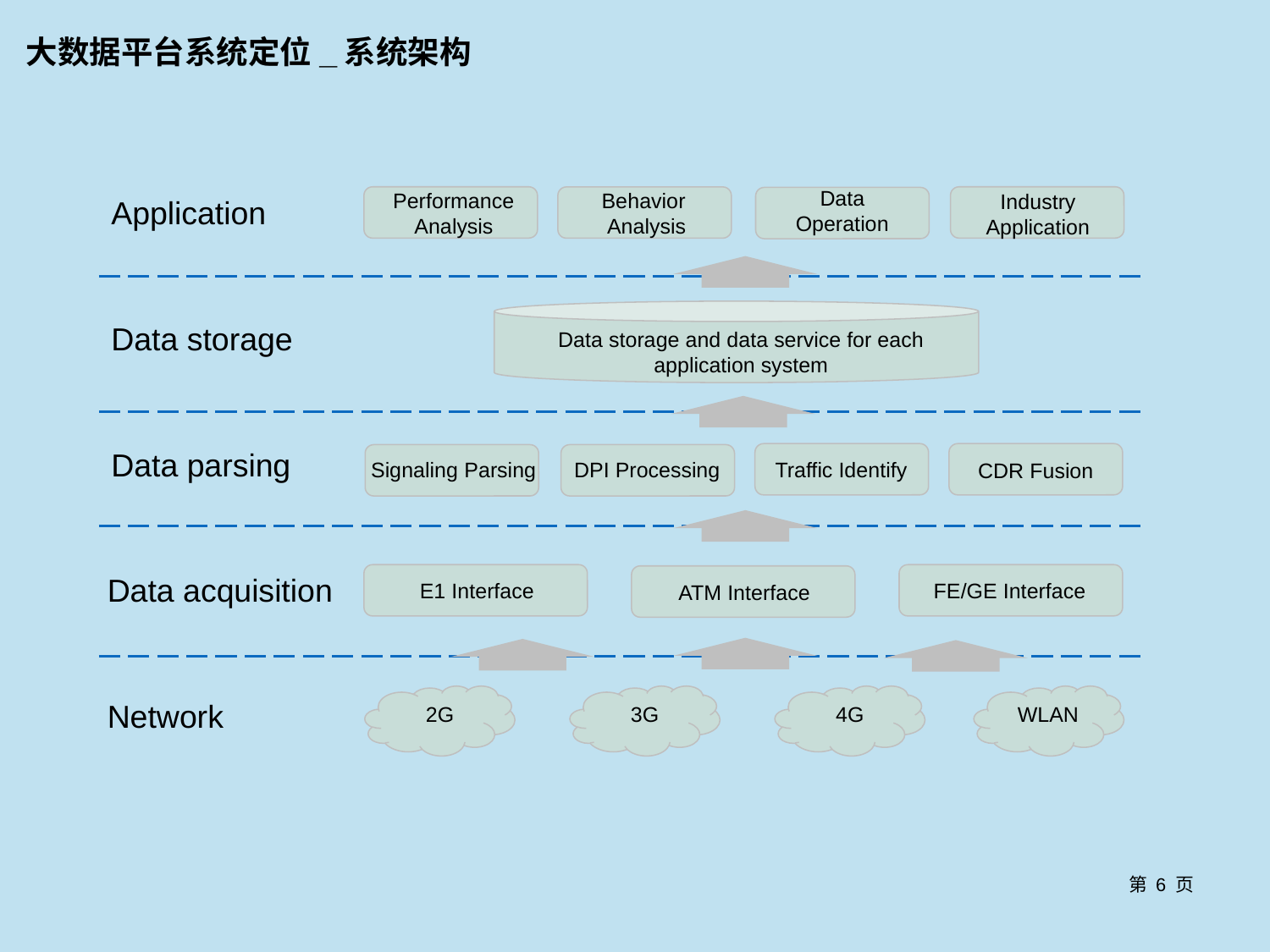

大数据平台系统定位_系统架构
Data Operation
Performance Analysis
Behavior
Analysis
Industry Application
Application

Data storage
Data storage and data service for each application system

Data parsing

Traffic Identify
Signaling Parsing
DPI Processing
CDR Fusion
#

Data acquisition

E1 Interface
FE/GE Interface
ATM Interface

Network
2G
3G
4G
WLAN
第 6 页